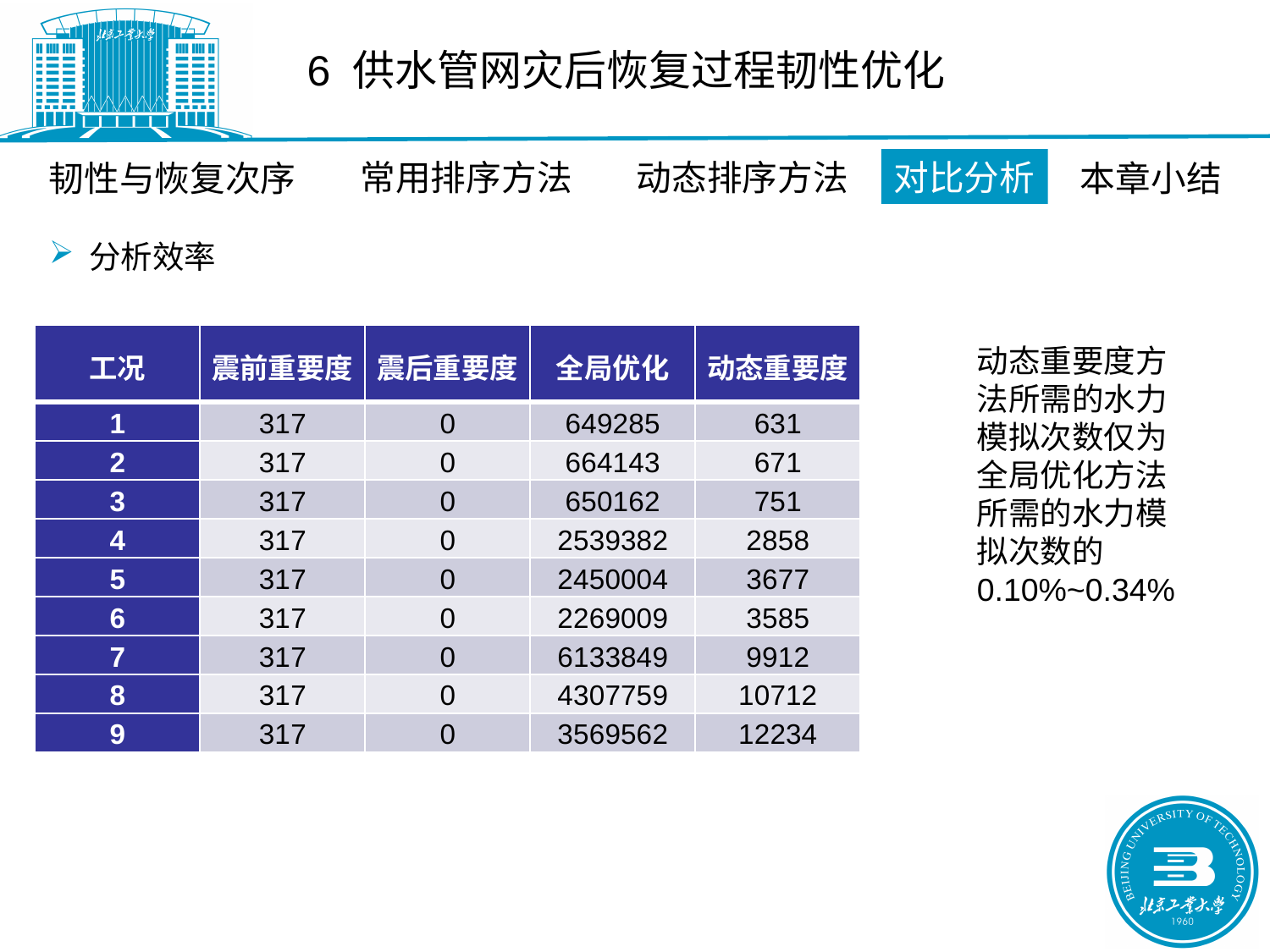

6 供水管网灾后恢复过程韧性优化
常用排序方法
动态排序方法
对比分析
韧性与恢复次序
本章小结
分析效率
| 工况 | 震前重要度 | 震后重要度 | 全局优化 | 动态重要度 |
| --- | --- | --- | --- | --- |
| 1 | 317 | 0 | 649285 | 631 |
| 2 | 317 | 0 | 664143 | 671 |
| 3 | 317 | 0 | 650162 | 751 |
| 4 | 317 | 0 | 2539382 | 2858 |
| 5 | 317 | 0 | 2450004 | 3677 |
| 6 | 317 | 0 | 2269009 | 3585 |
| 7 | 317 | 0 | 6133849 | 9912 |
| 8 | 317 | 0 | 4307759 | 10712 |
| 9 | 317 | 0 | 3569562 | 12234 |
动态重要度方法所需的水力模拟次数仅为全局优化方法所需的水力模拟次数的0.10%~0.34%